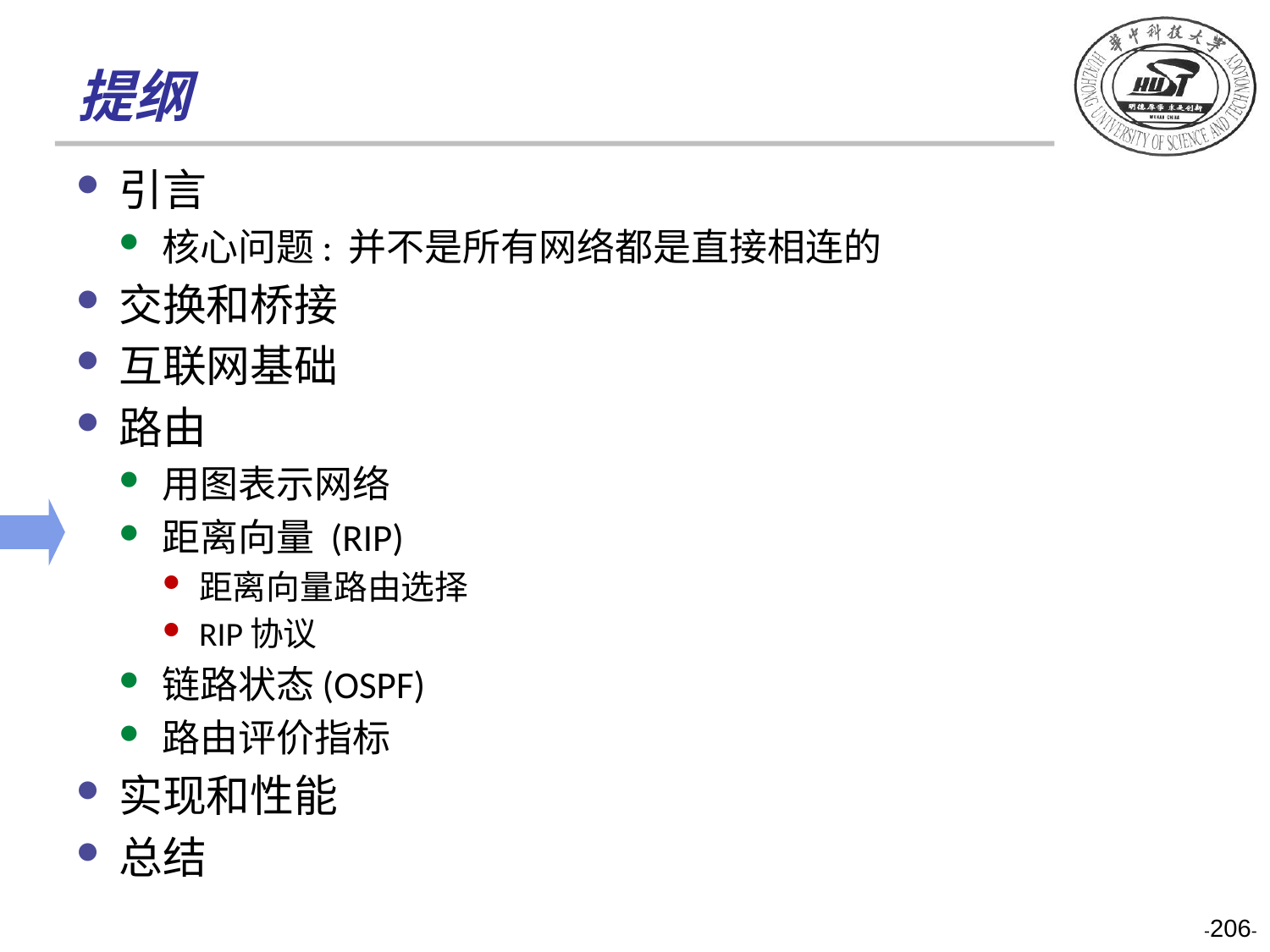

# 提纲
引言
核心问题: 并不是所有网络都是直接相连的
交换和桥接
互联网基础
路由
用图表示网络
距离向量 (RIP)
距离向量路由选择
RIP协议
链路状态(OSPF)
路由评价指标
实现和性能
总结

-206-